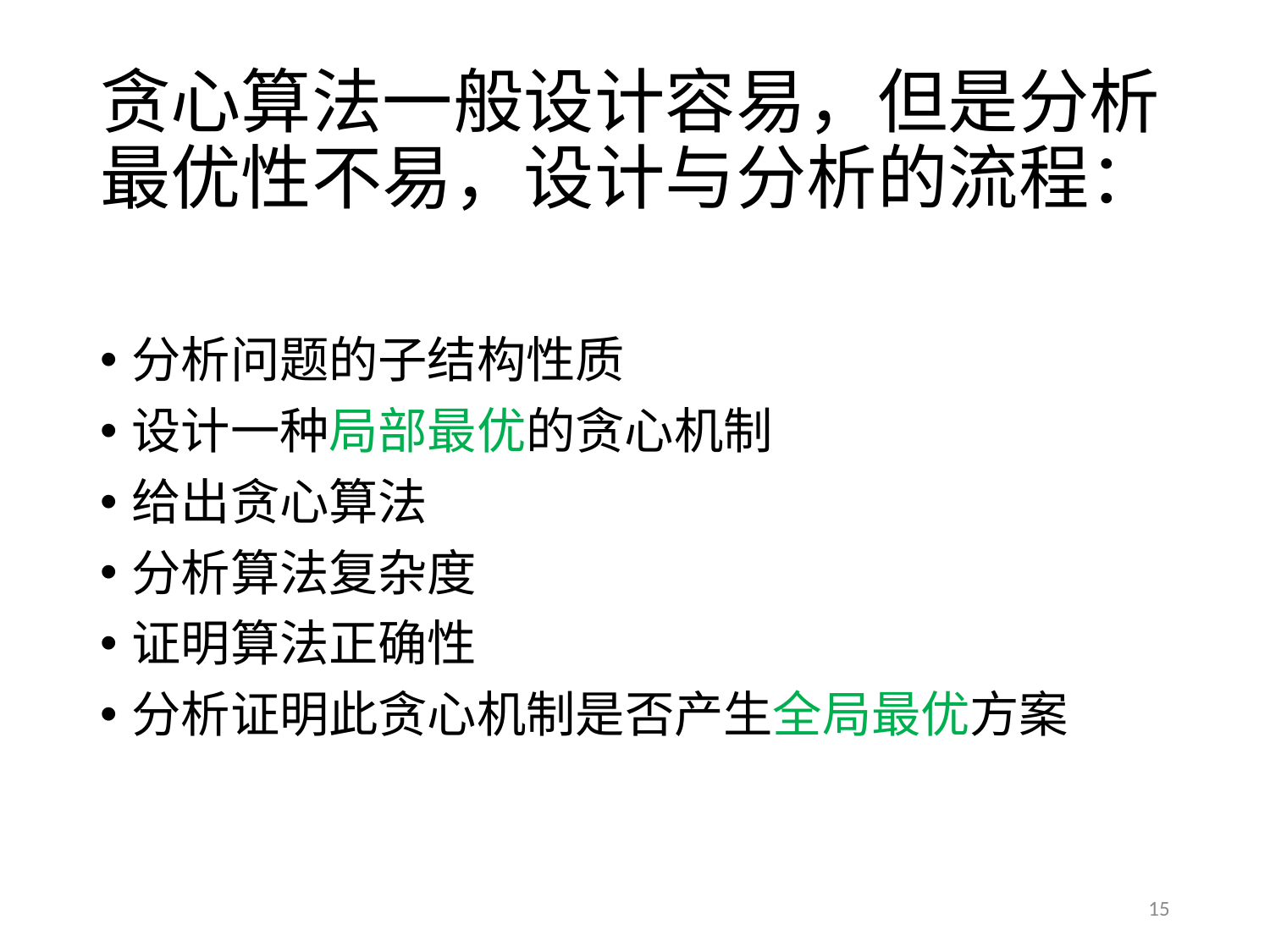

# 贪心算法一般设计容易，但是分析最优性不易，设计与分析的流程：
分析问题的子结构性质
设计一种局部最优的贪心机制
给出贪心算法
分析算法复杂度
证明算法正确性
分析证明此贪心机制是否产生全局最优方案
15